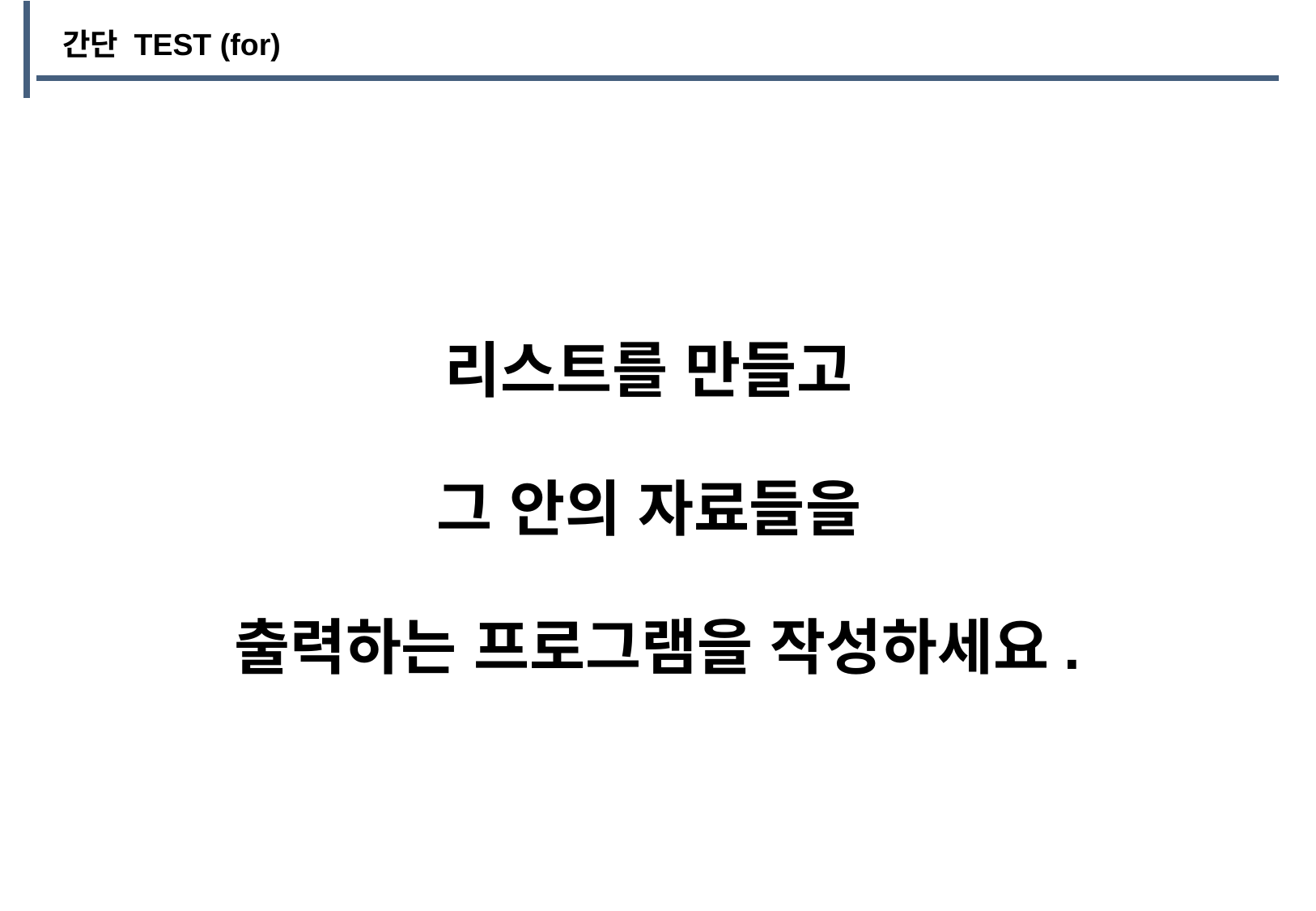

간단 TEST (for)

리스트를 만들고
그 안의 자료들을
출력하는 프로그램을 작성하세요.